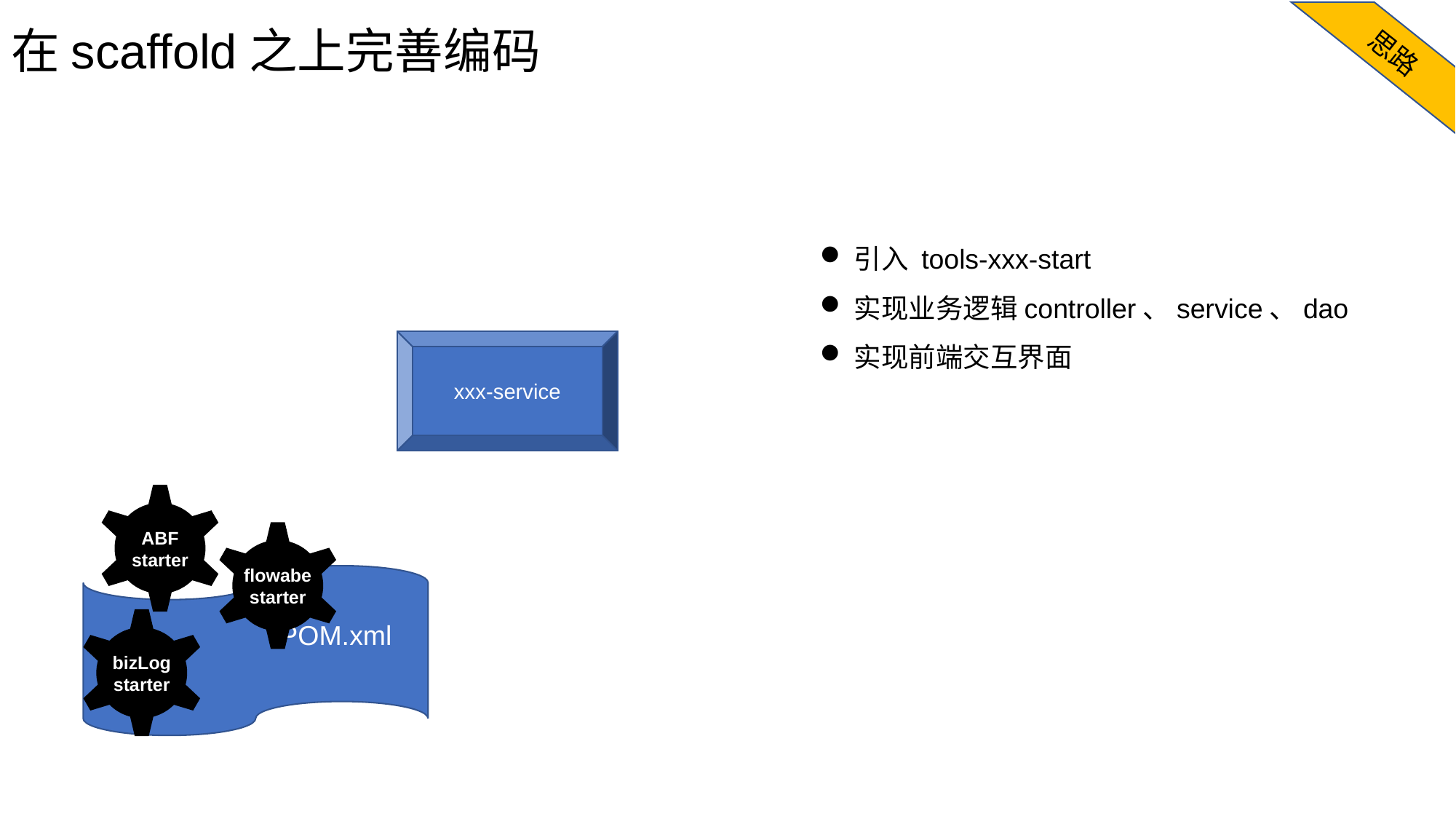

思路
# 在scaffold之上完善编码
引入 tools-xxx-start
实现业务逻辑controller、service、dao
实现前端交互界面
xxx-service

ABF
starter

flowabe
starter
                        POM.xml

bizLog
starter